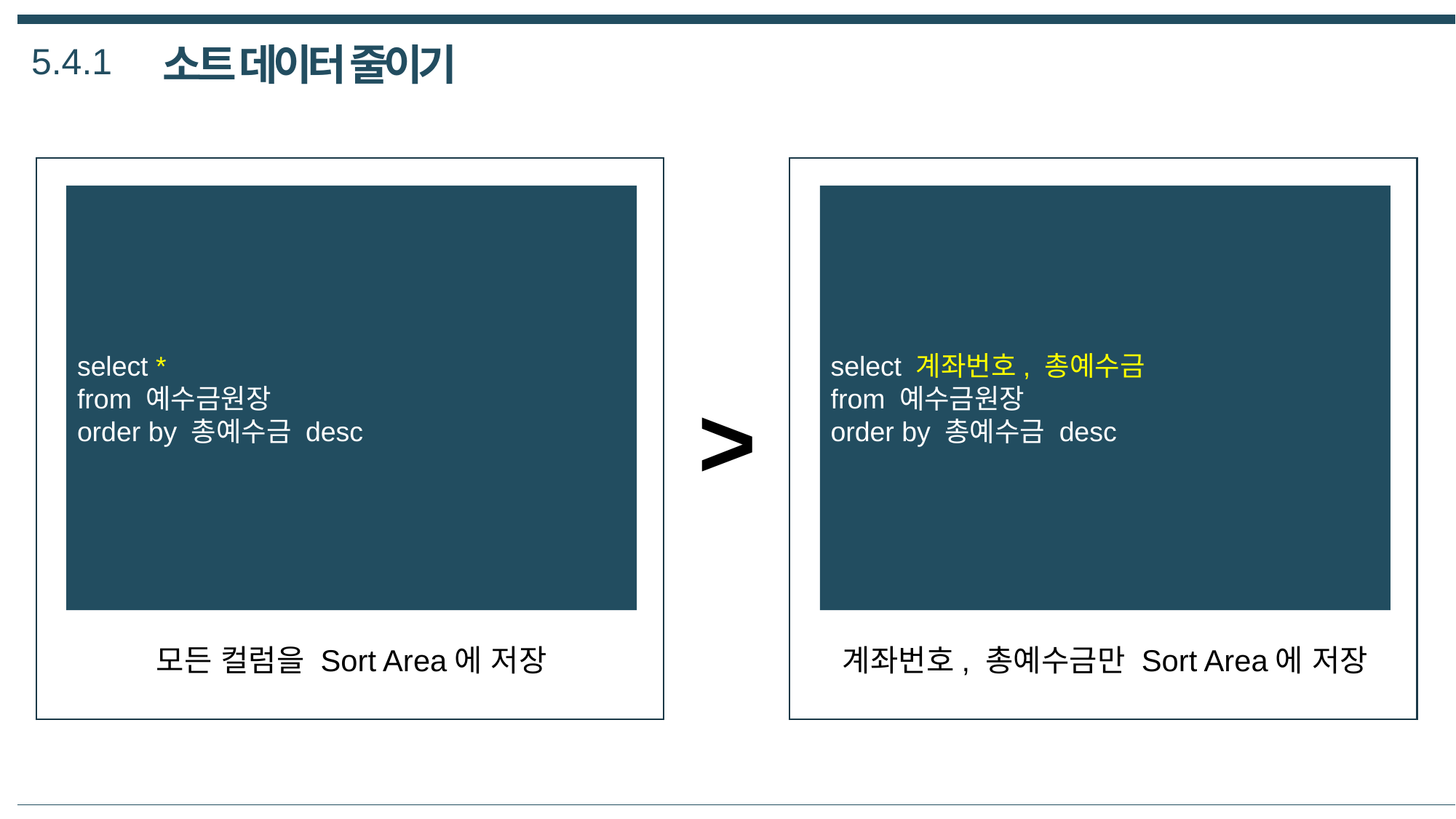

5.4.1
소트 데이터 줄이기

select *
from 예수금원장
order by 총예수금 desc
select 계좌번호, 총예수금
from 예수금원장
order by 총예수금 desc
>
모든 컬럼을 Sort Area에 저장
계좌번호, 총예수금만 Sort Area에 저장